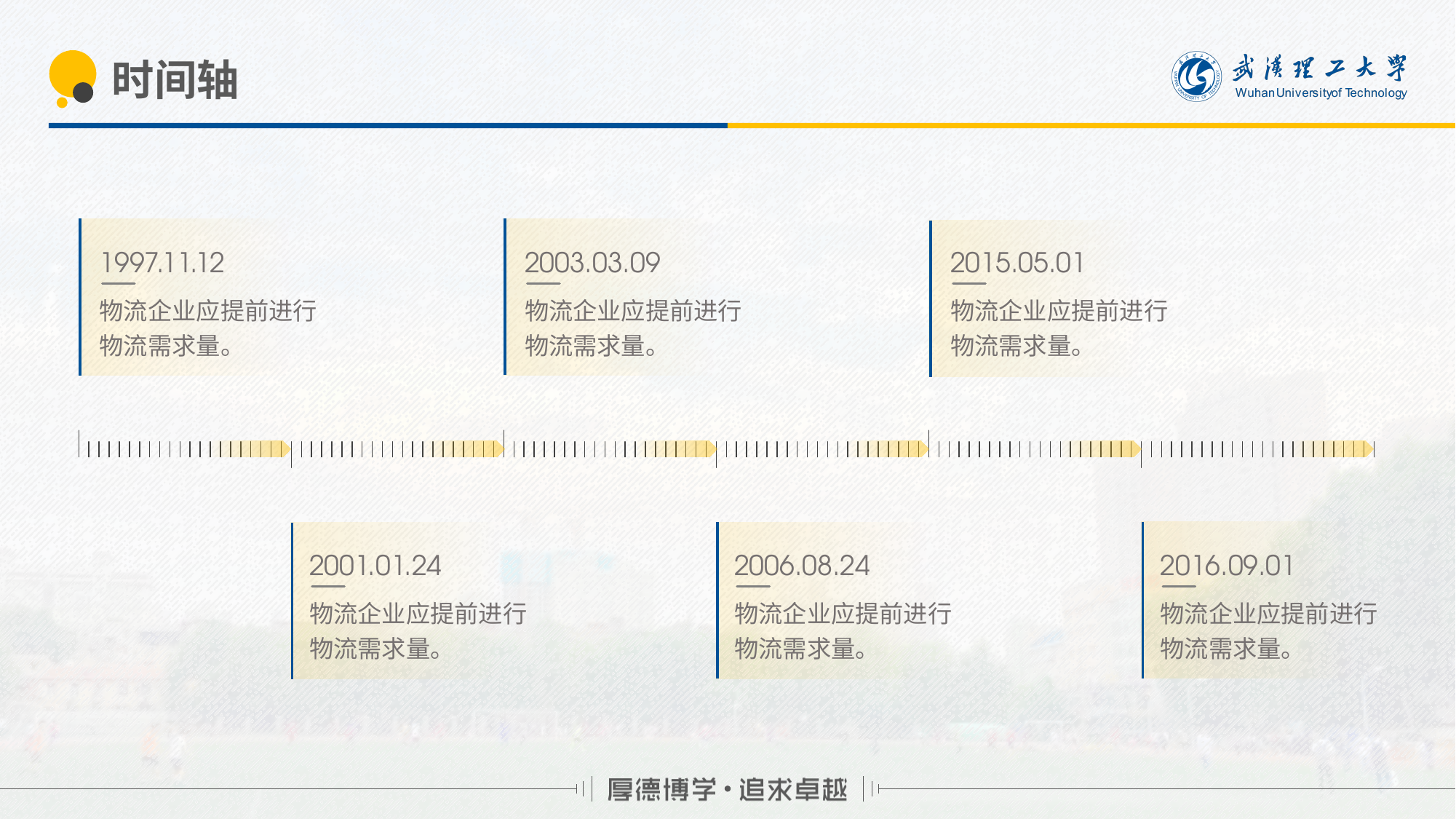

# 时间轴

1997.11.12
2003.03.09
2015.05.01
物流企业应提前进行物流需求量。
物流企业应提前进行物流需求量。
物流企业应提前进行物流需求量。

2001.01.24
2006.08.24
2016.09.01
物流企业应提前进行物流需求量。
物流企业应提前进行物流需求量。
物流企业应提前进行物流需求量。